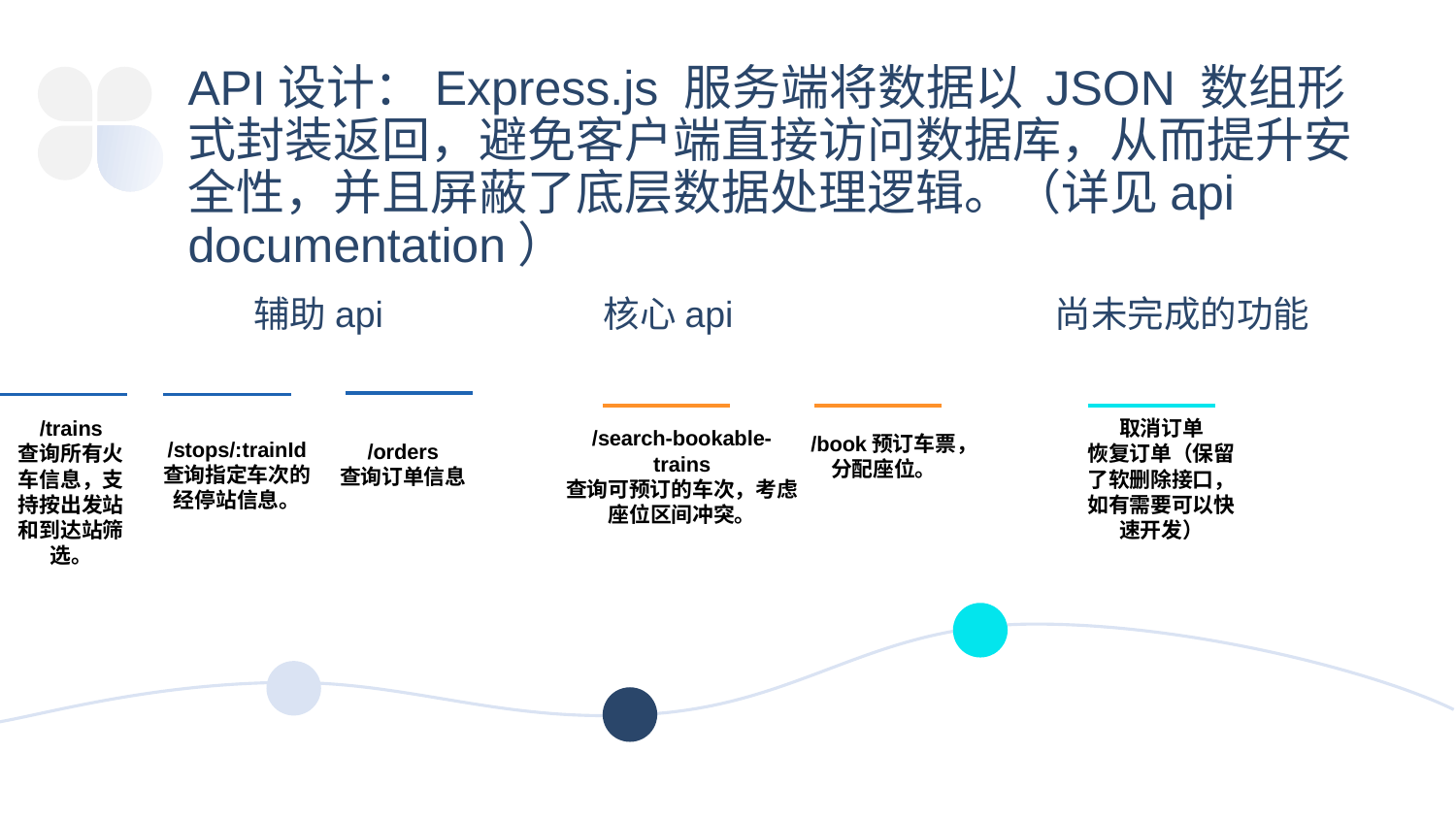

API设计：Express.js 服务端将数据以 JSON 数组形式封装返回，避免客户端直接访问数据库，从而提升安全性，并且屏蔽了底层数据处理逻辑。（详见api documentation）

辅助api
核心api
尚未完成的功能

/trains
查询所有火车信息，支持按出发站和到达站筛选。

取消订单
恢复订单（保留了软删除接口，如有需要可以快速开发）
/search-bookable-trains
查询可预订的车次，考虑座位区间冲突。

/book预订车票，分配座位。

/stops/:trainId
查询指定车次的经停站信息。

/orders
查询订单信息